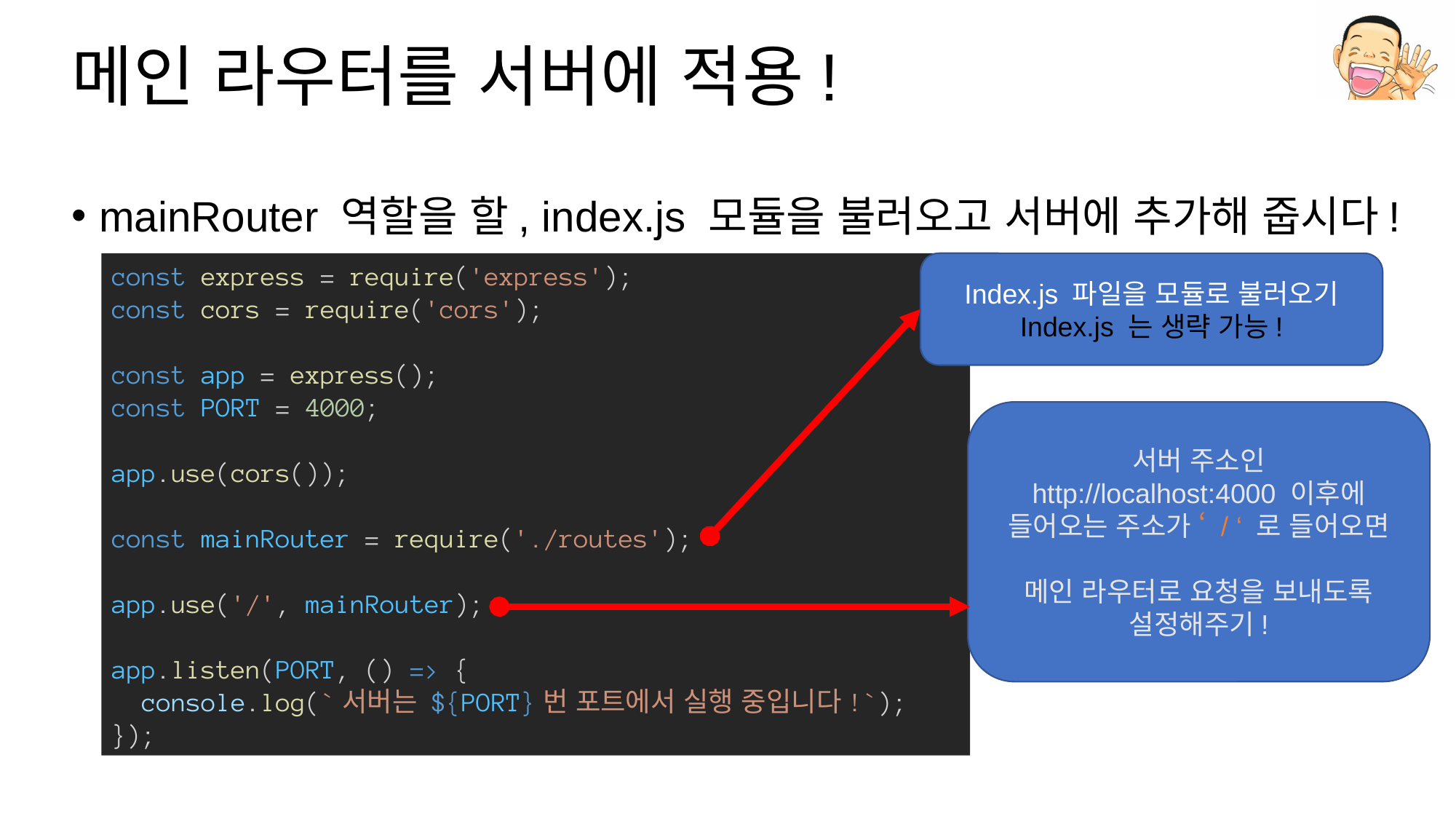

# 메인 라우터를 서버에 적용!
mainRouter 역할을 할, index.js 모듈을 불러오고 서버에 추가해 줍시다!
Index.js 파일을 모듈로 불러오기
Index.js 는 생략 가능!
const express = require('express');
const cors = require('cors');
const app = express();
const PORT = 4000;
app.use(cors());
const mainRouter = require('./routes');
app.use('/', mainRouter);
app.listen(PORT, () => {
  console.log(`서버는 ${PORT}번 포트에서 실행 중입니다!`);
});
서버 주소인
http://localhost:4000 이후에
들어오는 주소가 ‘ / ‘ 로 들어오면

메인 라우터로 요청을 보내도록
설정해주기!